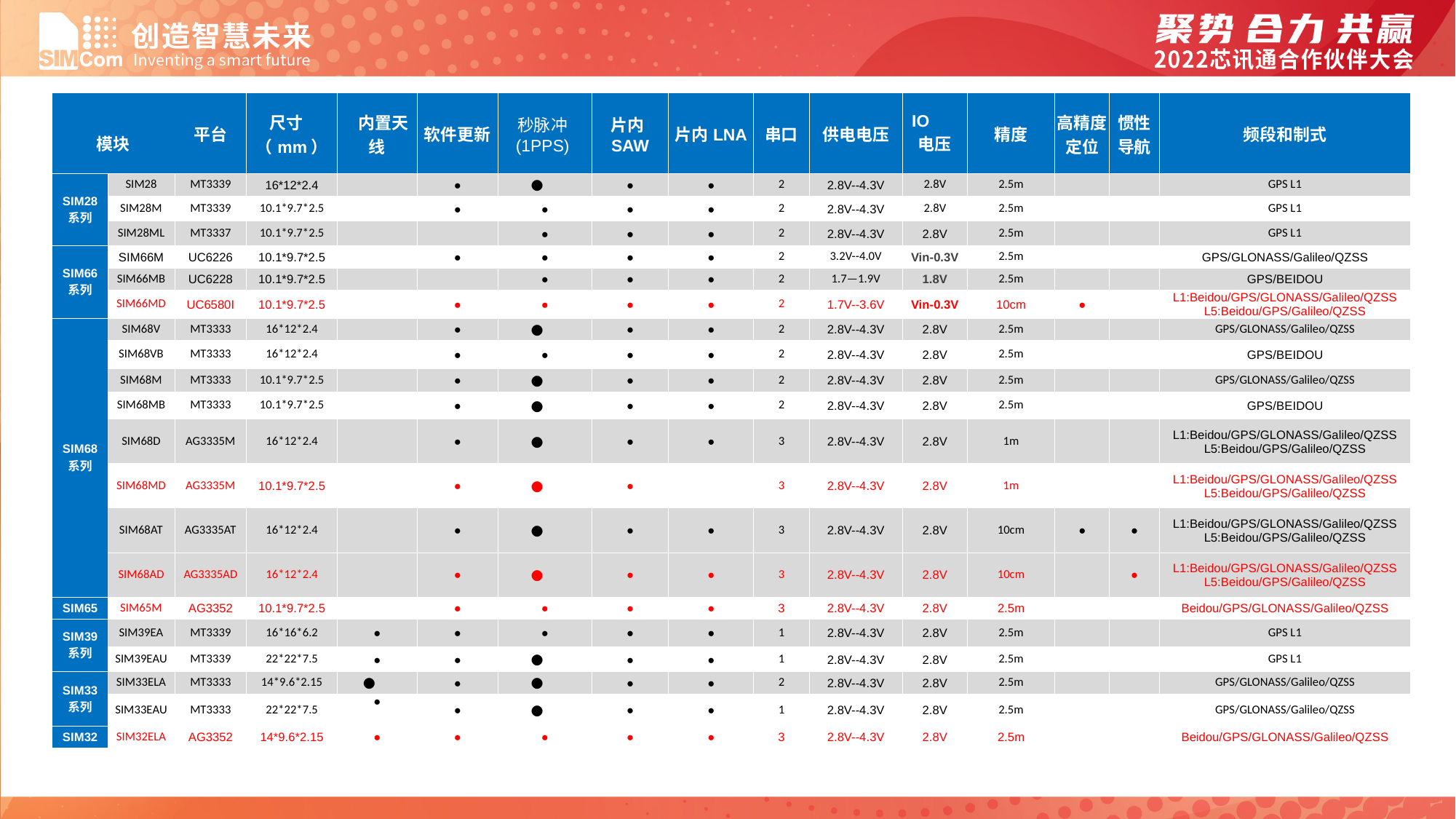

| 模块 |  | 平台 | 尺寸 （mm） | 内置天线 | 软件更新 | 秒脉冲(1PPS) | 片内SAW | 片内LNA | 串口 | 供电电压 | IO 电压 | 精度 | 高精度定位 | 惯性导航 | 频段和制式 |
| --- | --- | --- | --- | --- | --- | --- | --- | --- | --- | --- | --- | --- | --- | --- | --- |
| SIM28 系列 | SIM28 | MT3339 | 16\*12\*2.4 |  | ● | ● | ● | ● | 2 | 2.8V--4.3V | 2.8V | 2.5m |  |  | GPS L1 |
|  | SIM28M | MT3339 | 10.1\*9.7\*2.5 |  | ● | ● | ● | ● | 2 | 2.8V--4.3V | 2.8V | 2.5m |  |  | GPS L1 |
|  | SIM28ML | MT3337 | 10.1\*9.7\*2.5 |  |  | ● | ● | ● | 2 | 2.8V--4.3V | 2.8V | 2.5m |  |  | GPS L1 |
| SIM66 系列 | SIM66M | UC6226 | 10.1\*9.7\*2.5 |  | ● | ● | ● | ● | 2 | 3.2V--4.0V | Vin-0.3V | 2.5m |  |  | GPS/GLONASS/Galileo/QZSS |
|  | SIM66MB | UC6228 | 10.1\*9.7\*2.5 |  |  | ● | ● | ● | 2 | 1.7—1.9V | 1.8V | 2.5m |  |  | GPS/BEIDOU |
|  | SIM66MD | UC6580I | 10.1\*9.7\*2.5 |  | ● | ● | ● | ● | 2 | 1.7V--3.6V | Vin-0.3V | 10cm | ● |  | L1:Beidou/GPS/GLONASS/Galileo/QZSS L5:Beidou/GPS/Galileo/QZSS |
| SIM68 系列 | SIM68V | MT3333 | 16\*12\*2.4 |  | ● | ● | ● | ● | 2 | 2.8V--4.3V | 2.8V | 2.5m |  |  | GPS/GLONASS/Galileo/QZSS |
|  | SIM68VB | MT3333 | 16\*12\*2.4 |  | ● | ● | ● | ● | 2 | 2.8V--4.3V | 2.8V | 2.5m |  |  | GPS/BEIDOU |
|  | SIM68M | MT3333 | 10.1\*9.7\*2.5 |  | ● | ● | ● | ● | 2 | 2.8V--4.3V | 2.8V | 2.5m |  |  | GPS/GLONASS/Galileo/QZSS |
|  | SIM68MB | MT3333 | 10.1\*9.7\*2.5 |  | ● | ● | ● | ● | 2 | 2.8V--4.3V | 2.8V | 2.5m |  |  | GPS/BEIDOU |
|  | SIM68D | AG3335M | 16\*12\*2.4 |  | ● | ● | ● | ● | 3 | 2.8V--4.3V | 2.8V | 1m |  |  | L1:Beidou/GPS/GLONASS/Galileo/QZSS L5:Beidou/GPS/Galileo/QZSS |
|  | SIM68MD | AG3335M | 10.1\*9.7\*2.5 |  | ● | ● | ● |  | 3 | 2.8V--4.3V | 2.8V | 1m |  |  | L1:Beidou/GPS/GLONASS/Galileo/QZSS L5:Beidou/GPS/Galileo/QZSS |
|  | SIM68AT | AG3335AT | 16\*12\*2.4 |  | ● | ● | ● | ● | 3 | 2.8V--4.3V | 2.8V | 10cm | ● | ● | L1:Beidou/GPS/GLONASS/Galileo/QZSS L5:Beidou/GPS/Galileo/QZSS |
|  | SIM68AD | AG3335AD | 16\*12\*2.4 |  | ● | ● | ● | ● | 3 | 2.8V--4.3V | 2.8V | 10cm |  | ● | L1:Beidou/GPS/GLONASS/Galileo/QZSS L5:Beidou/GPS/Galileo/QZSS |
| SIM65 | SIM65M | AG3352 | 10.1\*9.7\*2.5 |  | ● | ● | ● | ● | 3 | 2.8V--4.3V | 2.8V | 2.5m |  |  | Beidou/GPS/GLONASS/Galileo/QZSS |
| SIM39 系列 | SIM39EA | MT3339 | 16\*16\*6.2 | ● | ● | ● | ● | ● | 1 | 2.8V--4.3V | 2.8V | 2.5m |  |  | GPS L1 |
|  | SIM39EAU | MT3339 | 22\*22\*7.5 | ● | ● | ● | ● | ● | 1 | 2.8V--4.3V | 2.8V | 2.5m |  |  | GPS L1 |
| SIM33 系列 | SIM33ELA | MT3333 | 14\*9.6\*2.15 | ● | ● | ● | ● | ● | 2 | 2.8V--4.3V | 2.8V | 2.5m |  |  | GPS/GLONASS/Galileo/QZSS |
|  | SIM33EAU | MT3333 | 22\*22\*7.5 | ● | ● | ● | ● | ● | 1 | 2.8V--4.3V | 2.8V | 2.5m |  |  | GPS/GLONASS/Galileo/QZSS |
| SIM32 | SIM32ELA | AG3352 | 14\*9.6\*2.15 | ● | ● | ● | ● | ● | 3 | 2.8V--4.3V | 2.8V | 2.5m |  |  | Beidou/GPS/GLONASS/Galileo/QZSS |